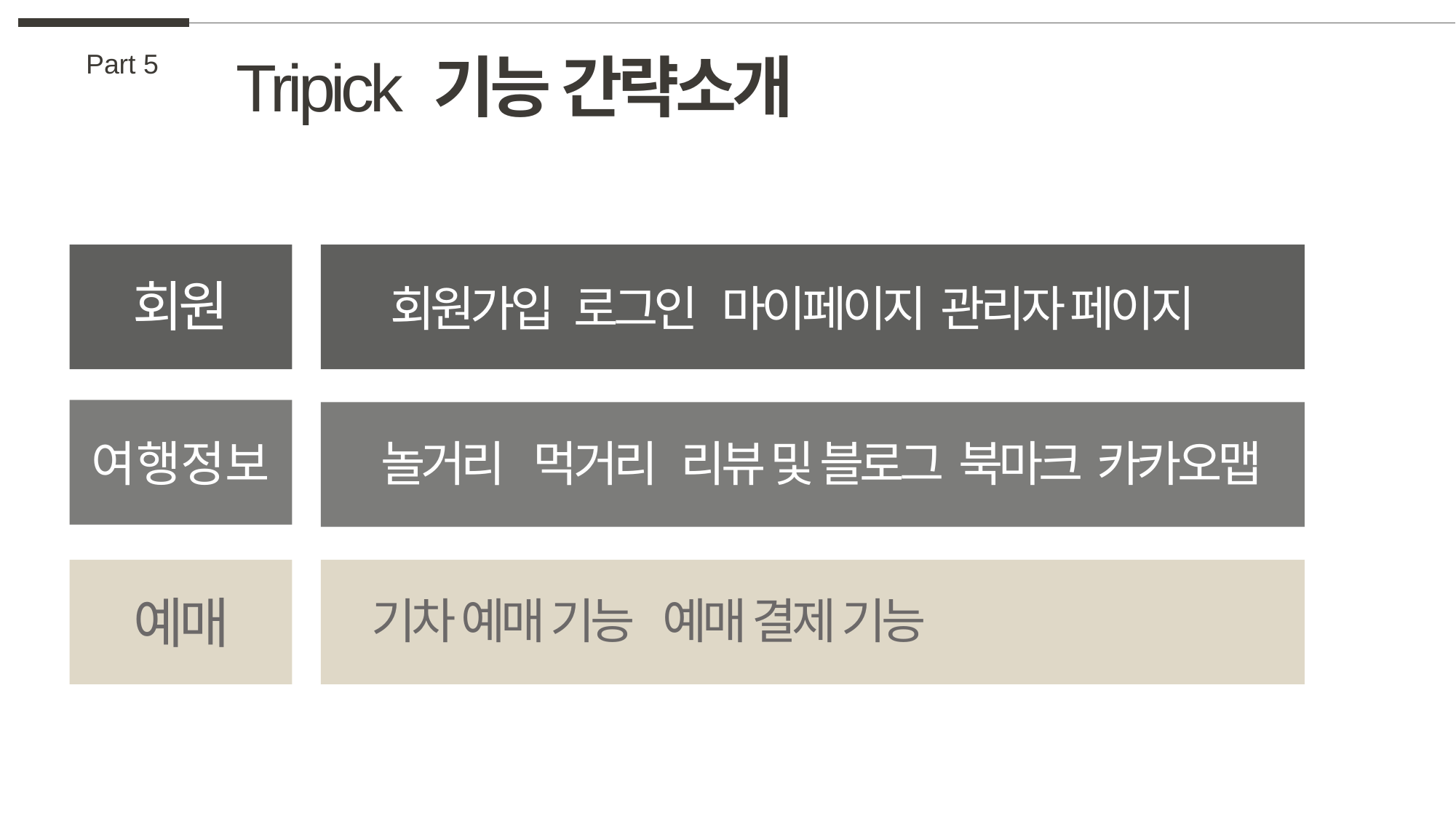

Tripick 기능 간략소개
Part 5

회원
회원가입  로그인   마이페이지  관리자 페이지
여행정보

놀거리   먹거리   리뷰 및 블로그  북마크  카카오맵

예매
기차 예매 기능   예매 결제 기능